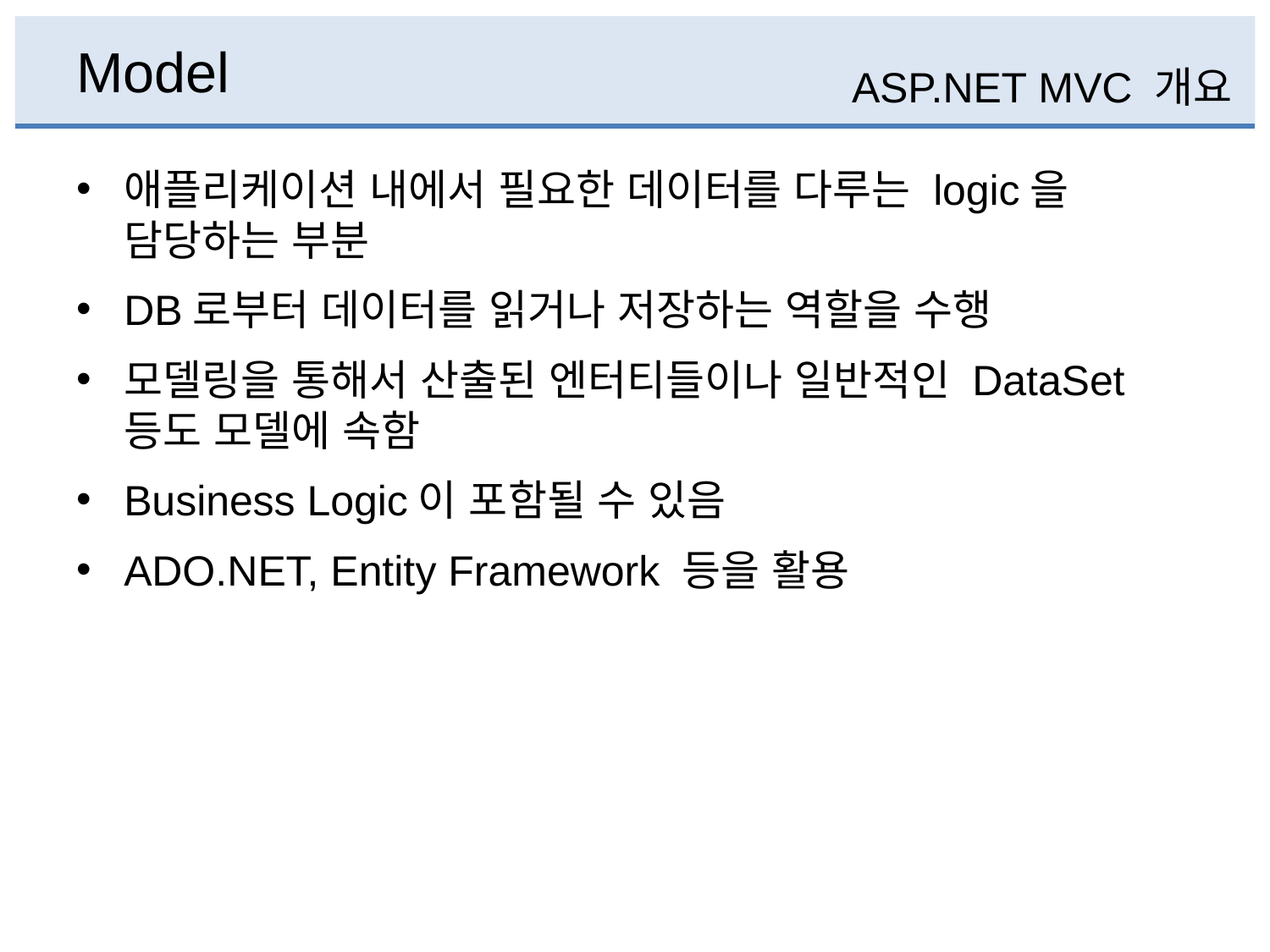

# Model
ASP.NET MVC 개요
애플리케이션 내에서 필요한 데이터를 다루는 logic을 담당하는 부분
DB로부터 데이터를 읽거나 저장하는 역할을 수행
모델링을 통해서 산출된 엔터티들이나 일반적인 DataSet등도 모델에 속함
Business Logic이 포함될 수 있음
ADO.NET, Entity Framework 등을 활용